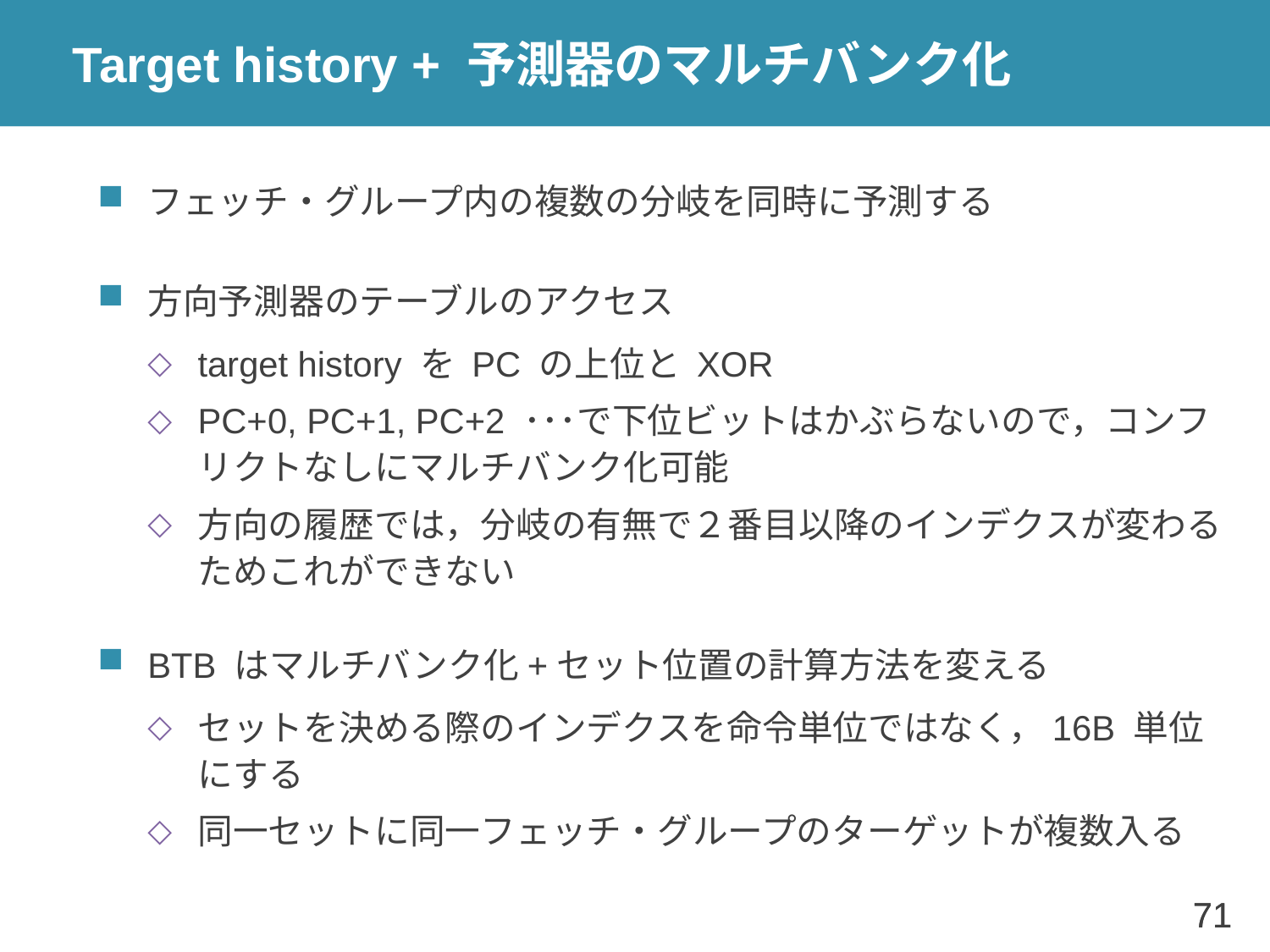

# Target history + 予測器のマルチバンク化
フェッチ・グループ内の複数の分岐を同時に予測する
方向予測器のテーブルのアクセス
target history を PC の上位と XOR
PC+0, PC+1, PC+2 ･･･で下位ビットはかぶらないので，コンフリクトなしにマルチバンク化可能
方向の履歴では，分岐の有無で２番目以降のインデクスが変わるためこれができない
BTB はマルチバンク化+セット位置の計算方法を変える
セットを決める際のインデクスを命令単位ではなく，16B 単位にする
同一セットに同一フェッチ・グループのターゲットが複数入る